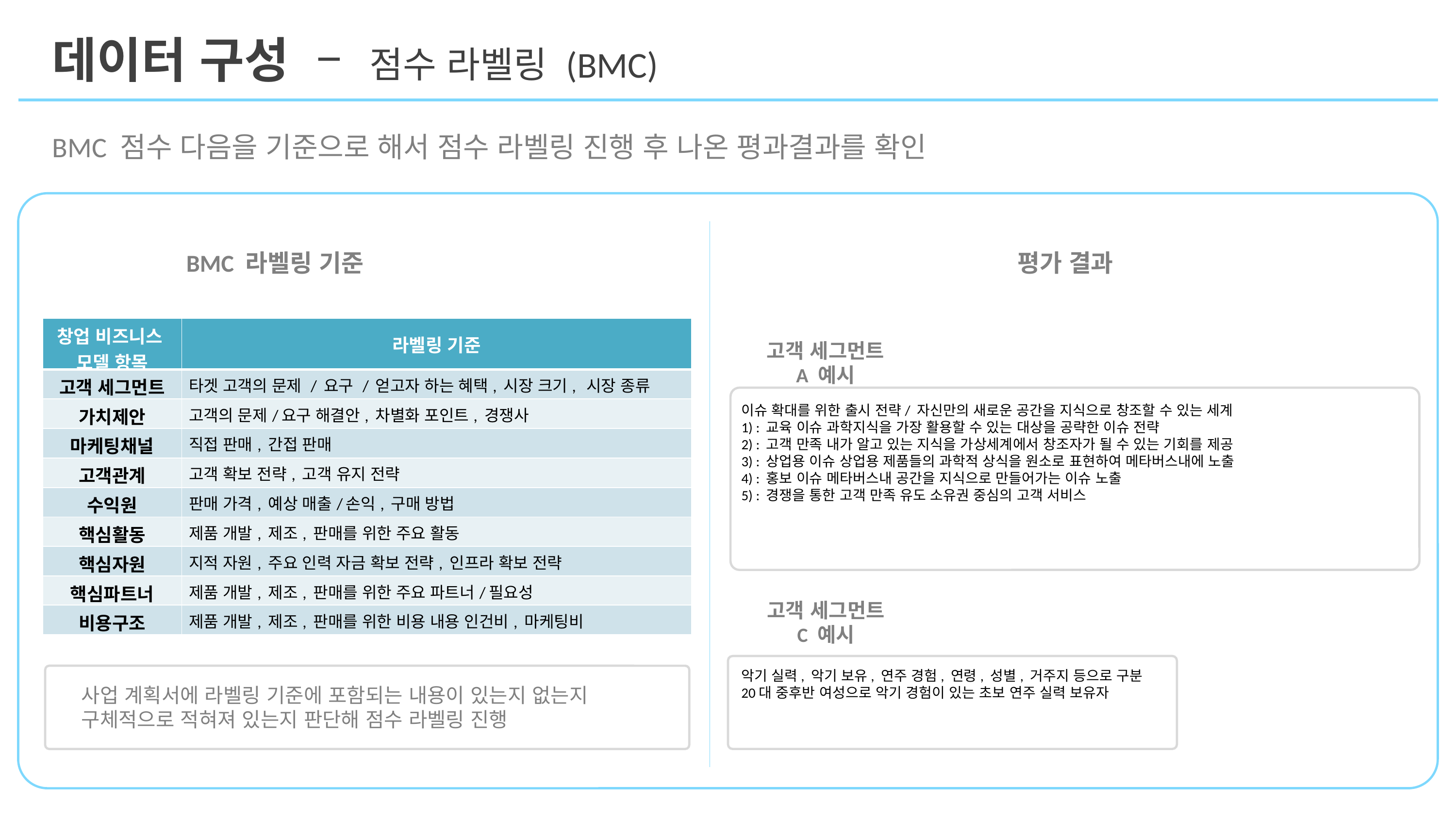

데이터 구성  –  점수 라벨링 (BMC)
BMC 점수 다음을 기준으로 해서 점수 라벨링 진행 후 나온 평과결과를 확인

평가 결과
BMC 라벨링 기준
| 창업 비즈니스 모델 항목 | 라벨링 기준 |
| --- | --- |
| 고객 세그먼트 | 타겟 고객의 문제 / 요구 / 얻고자 하는 혜택, 시장 크기, 시장 종류 |
| 가치제안 | 고객의 문제/요구 해결안, 차별화 포인트, 경쟁사 |
| 마케팅채널 | 직접 판매, 간접 판매 |
| 고객관계 | 고객 확보 전략, 고객 유지 전략 |
| 수익원 | 판매 가격, 예상 매출/손익, 구매 방법 |
| 핵심활동 | 제품 개발, 제조, 판매를 위한 주요 활동 |
| 핵심자원 | 지적 자원, 주요 인력 자금 확보 전략, 인프라 확보 전략 |
| 핵심파트너 | 제품 개발, 제조, 판매를 위한 주요 파트너/필요성 |
| 비용구조 | 제품 개발, 제조, 판매를 위한 비용 내용 인건비, 마케팅비 |
고객 세그먼트
A 예시

이슈 확대를 위한 출시 전략/ 자신만의 새로운 공간을 지식으로 창조할 수 있는 세계
1) : 교육 이슈 과학지식을 가장 활용할 수 있는 대상을 공략한 이슈 전략
2) : 고객 만족 내가 알고 있는 지식을 가상세계에서 창조자가 될 수 있는 기회를 제공
3) : 상업용 이슈 상업용 제품들의 과학적 상식을 원소로 표현하여 메타버스내에 노출
4) : 홍보 이슈 메타버스내 공간을 지식으로 만들어가는 이슈 노출
5) : 경쟁을 통한 고객 만족 유도 소유권 중심의 고객 서비스

고객 세그먼트
C 예시

악기 실력, 악기 보유, 연주 경험, 연령, 성별, 거주지 등으로 구분
20대 중후반 여성으로 악기 경험이 있는 초보 연주 실력 보유자

사업 계획서에 라벨링 기준에 포함되는 내용이 있는지 없는지 구체적으로 적혀져 있는지 판단해 점수 라벨링 진행